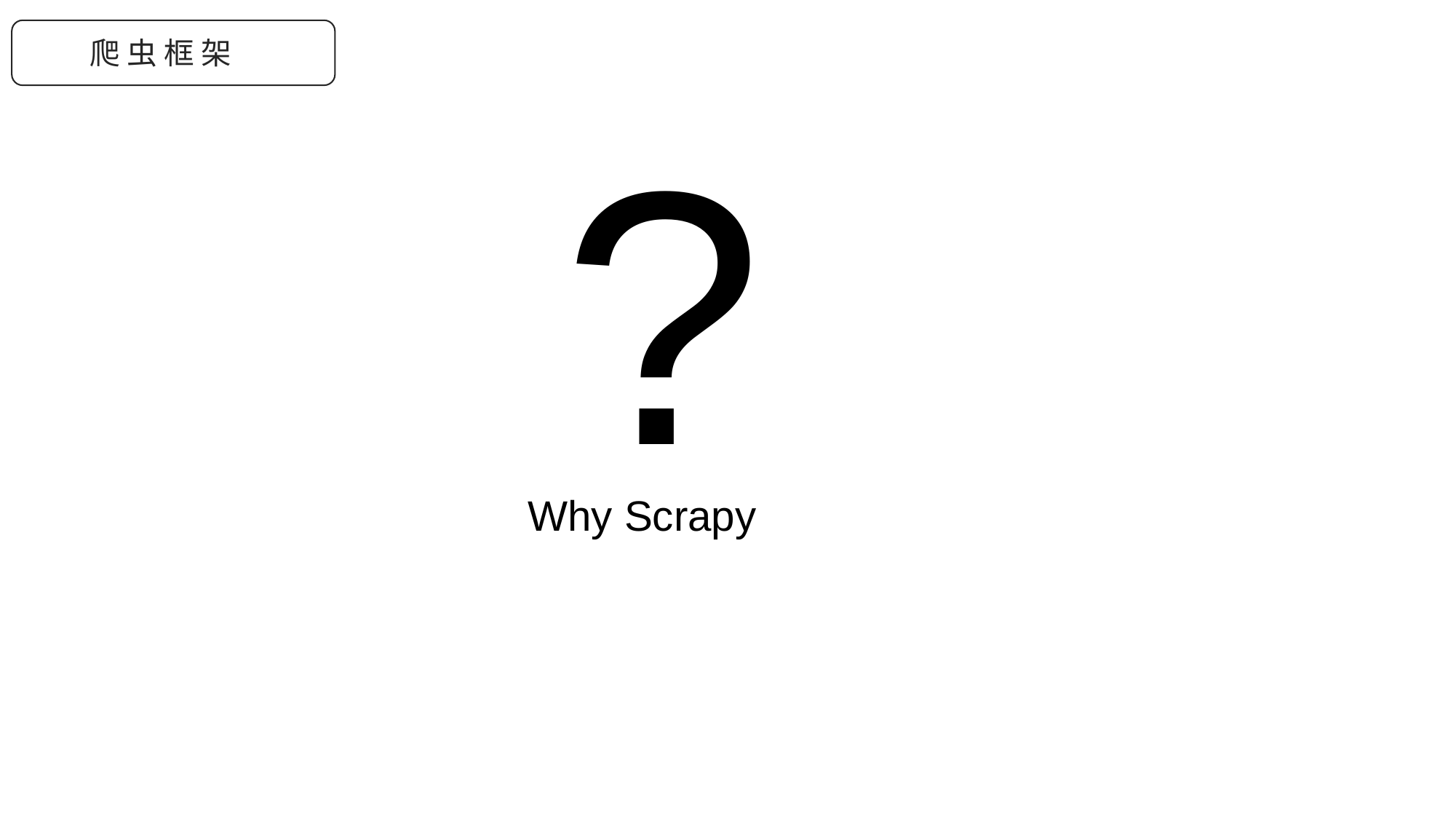

爬 虫 框 架
?
Why Scrapy